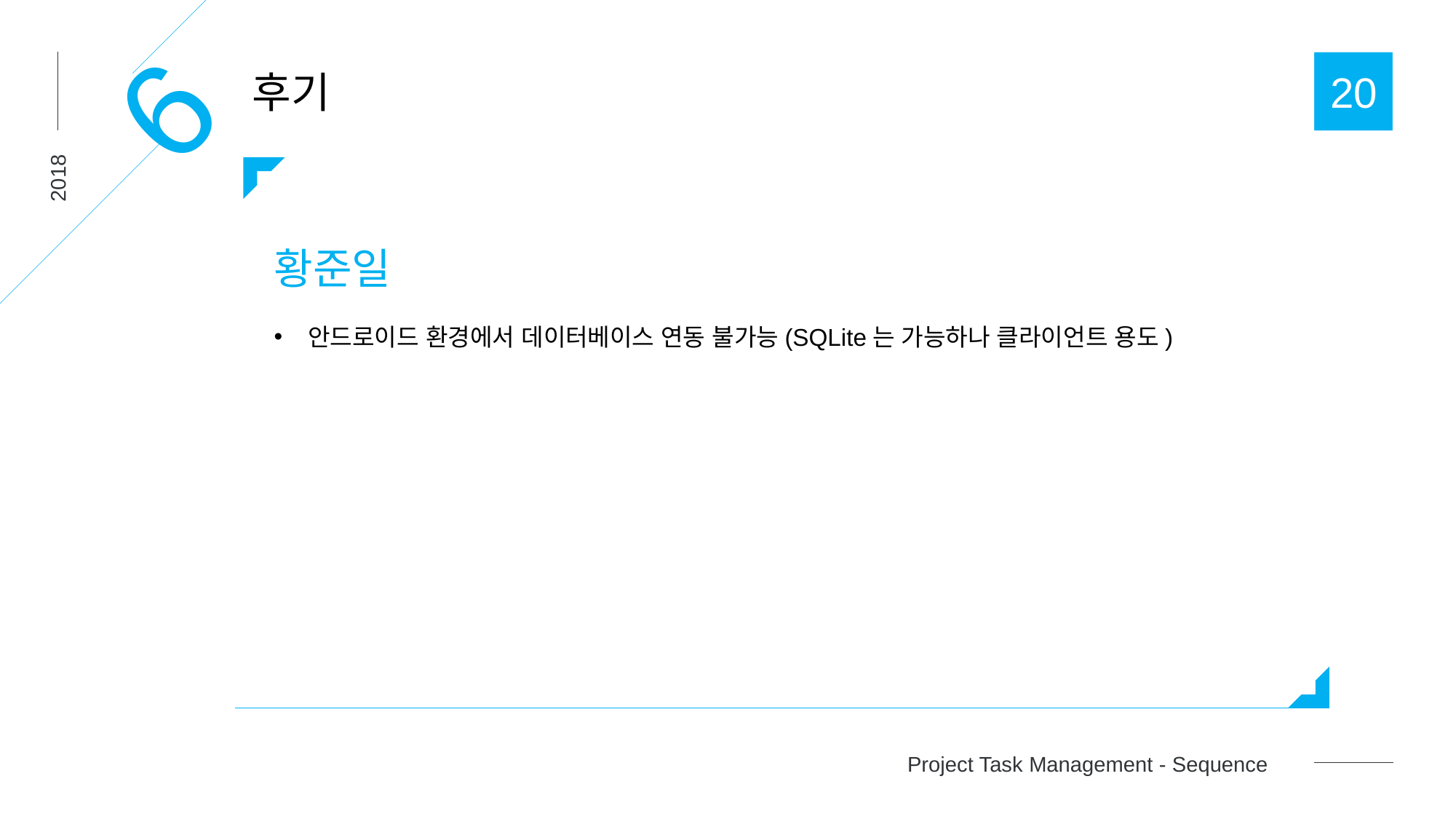

6

후기
20
황준일
안드로이드 환경에서 데이터베이스 연동 불가능(SQLite는 가능하나 클라이언트 용도)